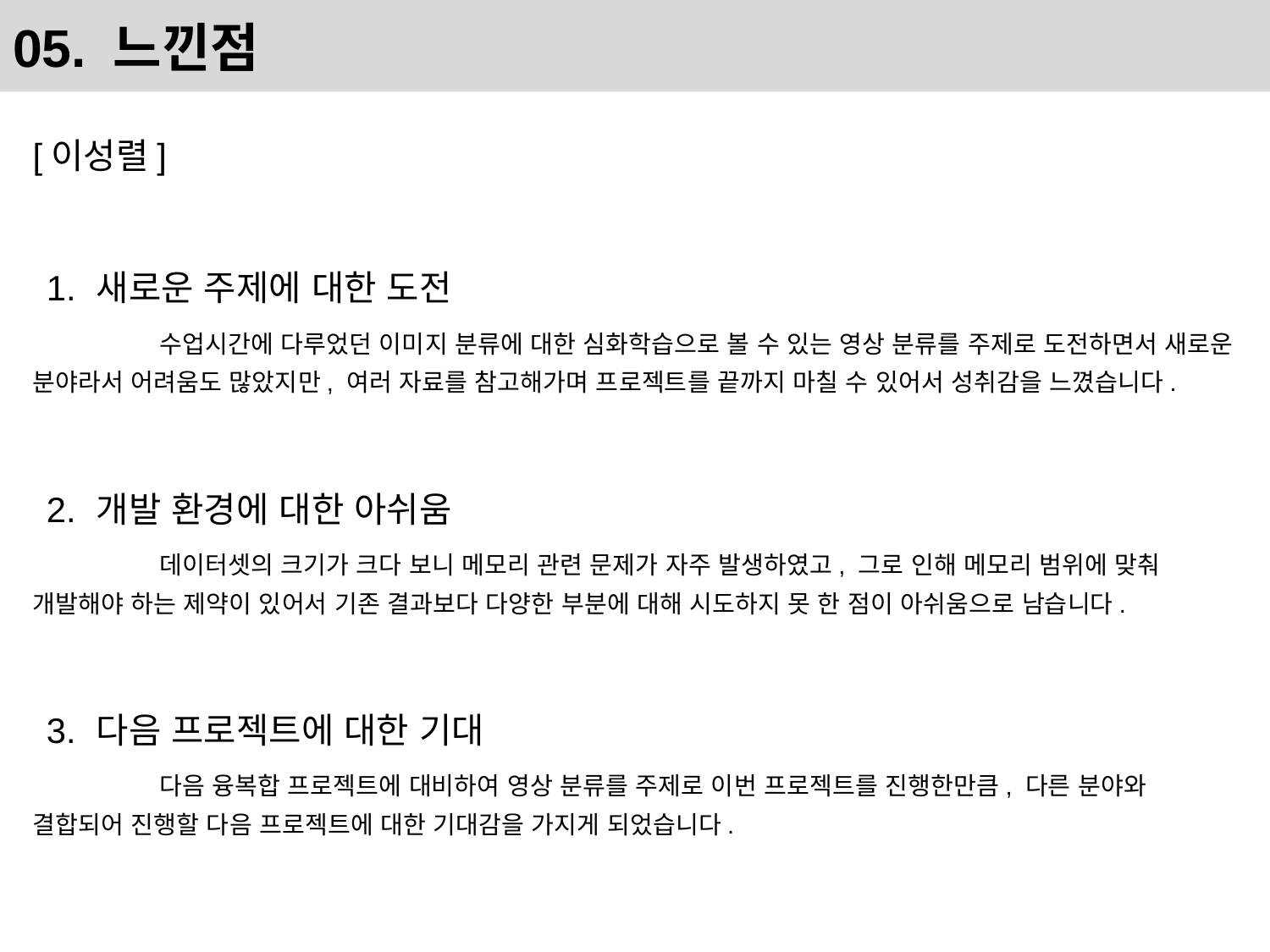

# 05. 느낀점
[이성렬]

새로운 주제에 대한 도전
	수업시간에 다루었던 이미지 분류에 대한 심화학습으로 볼 수 있는 영상 분류를 주제로 도전하면서 새로운 분야라서 어려움도 많았지만, 여러 자료를 참고해가며 프로젝트를 끝까지 마칠 수 있어서 성취감을 느꼈습니다.

개발 환경에 대한 아쉬움
	데이터셋의 크기가 크다 보니 메모리 관련 문제가 자주 발생하였고, 그로 인해 메모리 범위에 맞춰 개발해야 하는 제약이 있어서 기존 결과보다 다양한 부분에 대해 시도하지 못 한 점이 아쉬움으로 남습니다.

다음 프로젝트에 대한 기대
	다음 융복합 프로젝트에 대비하여 영상 분류를 주제로 이번 프로젝트를 진행한만큼, 다른 분야와 결합되어 진행할 다음 프로젝트에 대한 기대감을 가지게 되었습니다.